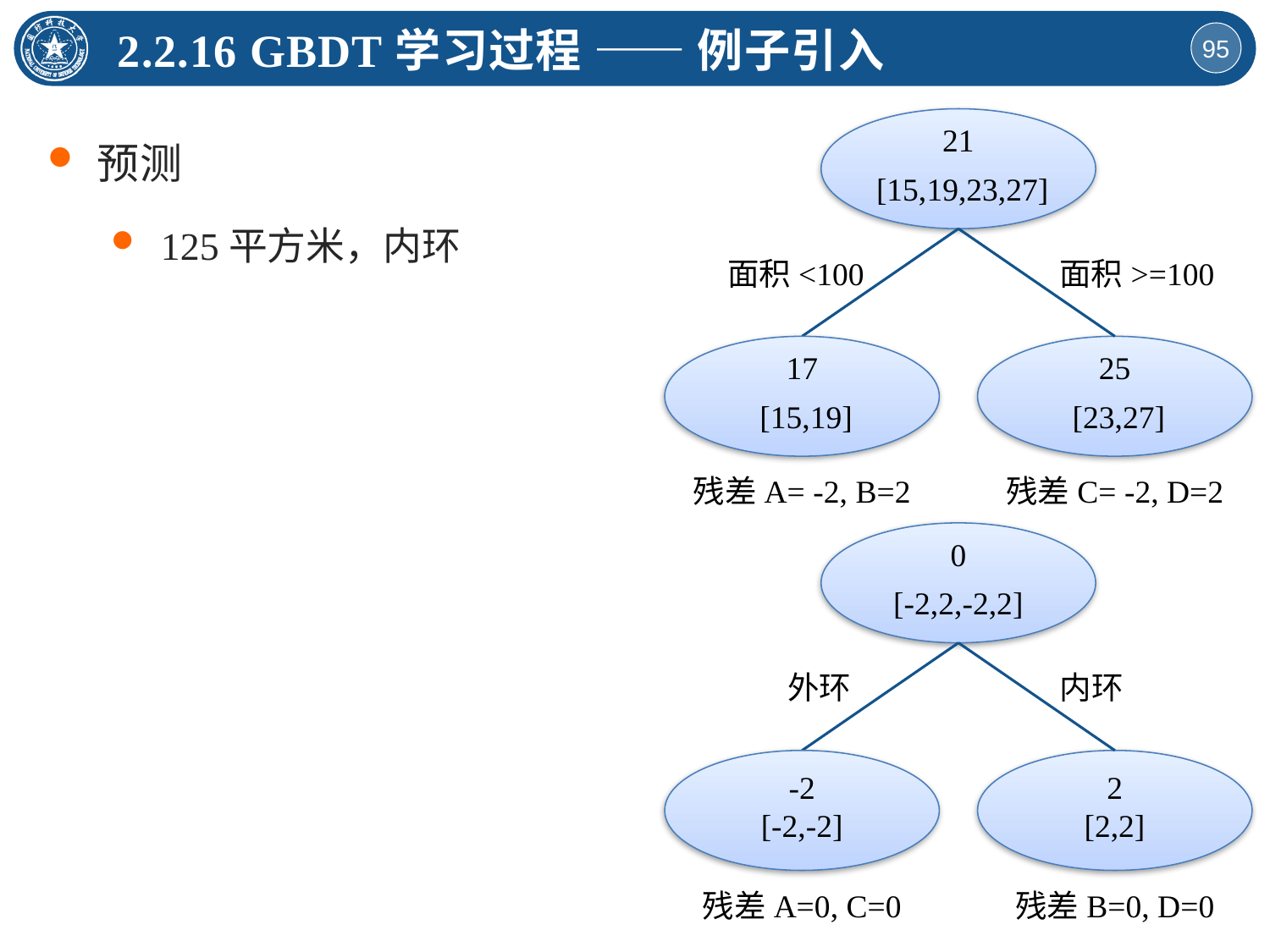

2.2.16 GBDT学习过程 —— 例子引入
预测
125平方米，内环
21
 [15,19,23,27]
面积<100
面积>=100
17
 [15,19]
25
 [23,27]
残差A= -2, B=2
残差C= -2, D=2
 0
[-2,2,-2,2]
外环
内环
-2
[-2,-2]
2
[2,2]
残差A=0, C=0
残差B=0, D=0